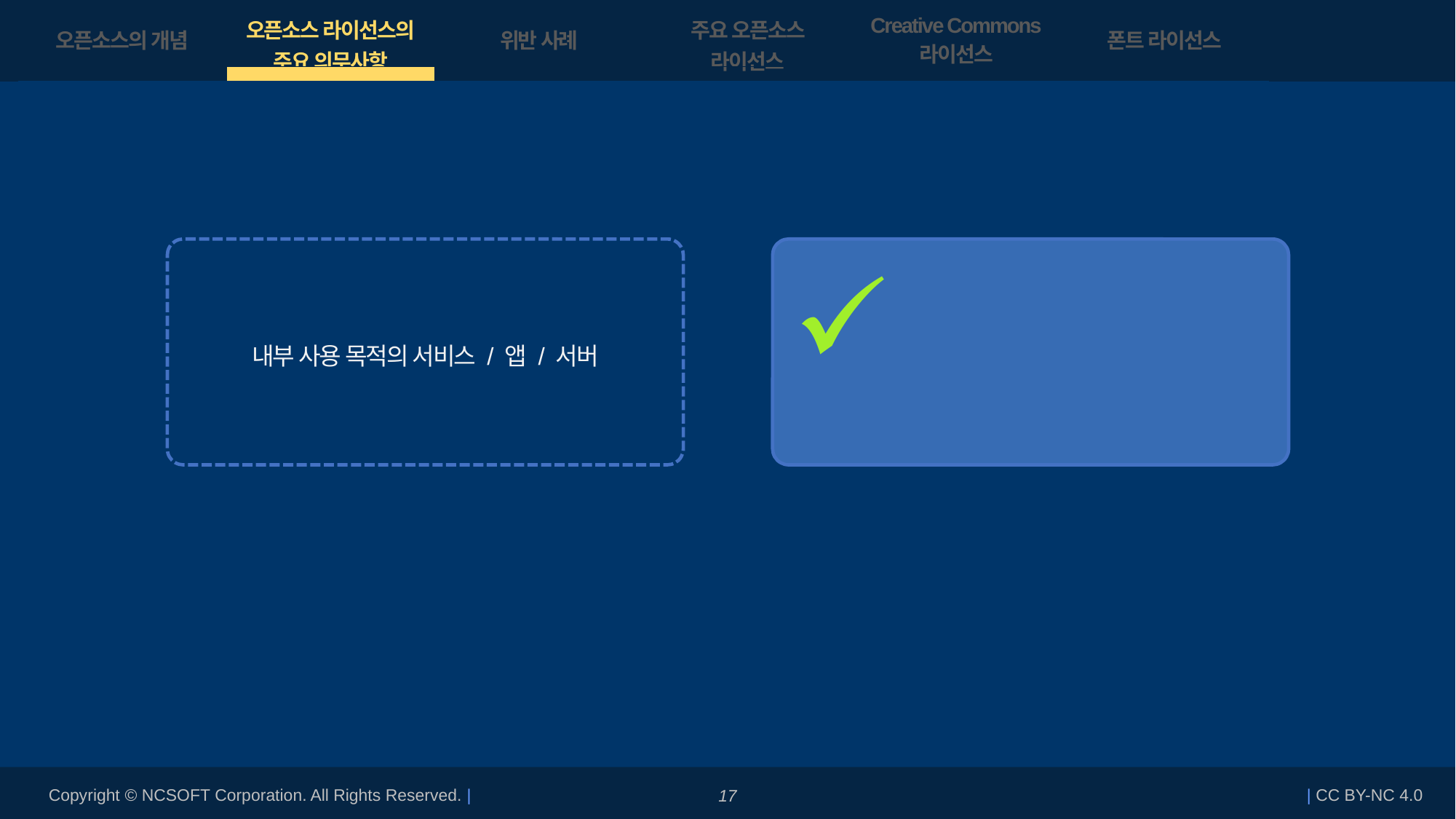

| 오픈소스의 개념 | 오픈소스 라이선스의 주요 의무사항 | 위반 사례 | 주요 오픈소스 라이선스 | Creative Commons 라이선스 | 폰트 라이선스 |
| --- | --- | --- | --- | --- | --- |
|  |  |  |  |  |  |
그러므로 내부 사용목적만으로 구축된 서비스나 앱을 개발할 때는 이러한 의무사항이 적용되지 않지만,

외부 사용자에게 제공하는 서비스 / 앱
(함께 연동되는 SDK)
내부 사용 목적의 서비스 / 앱 / 서버